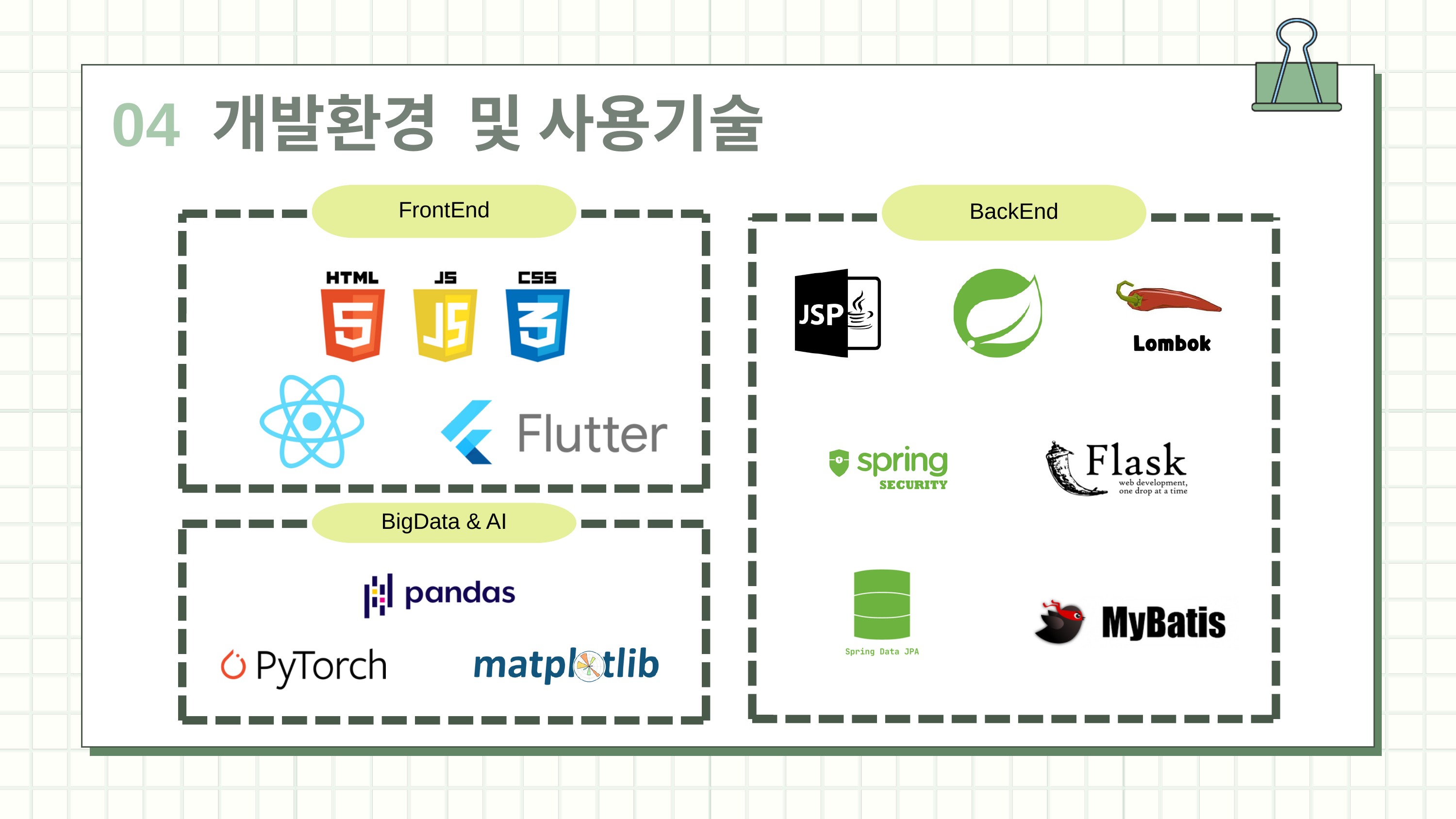

04 개발환경  및 사용기술

FrontEnd

BackEnd

BigData & AI